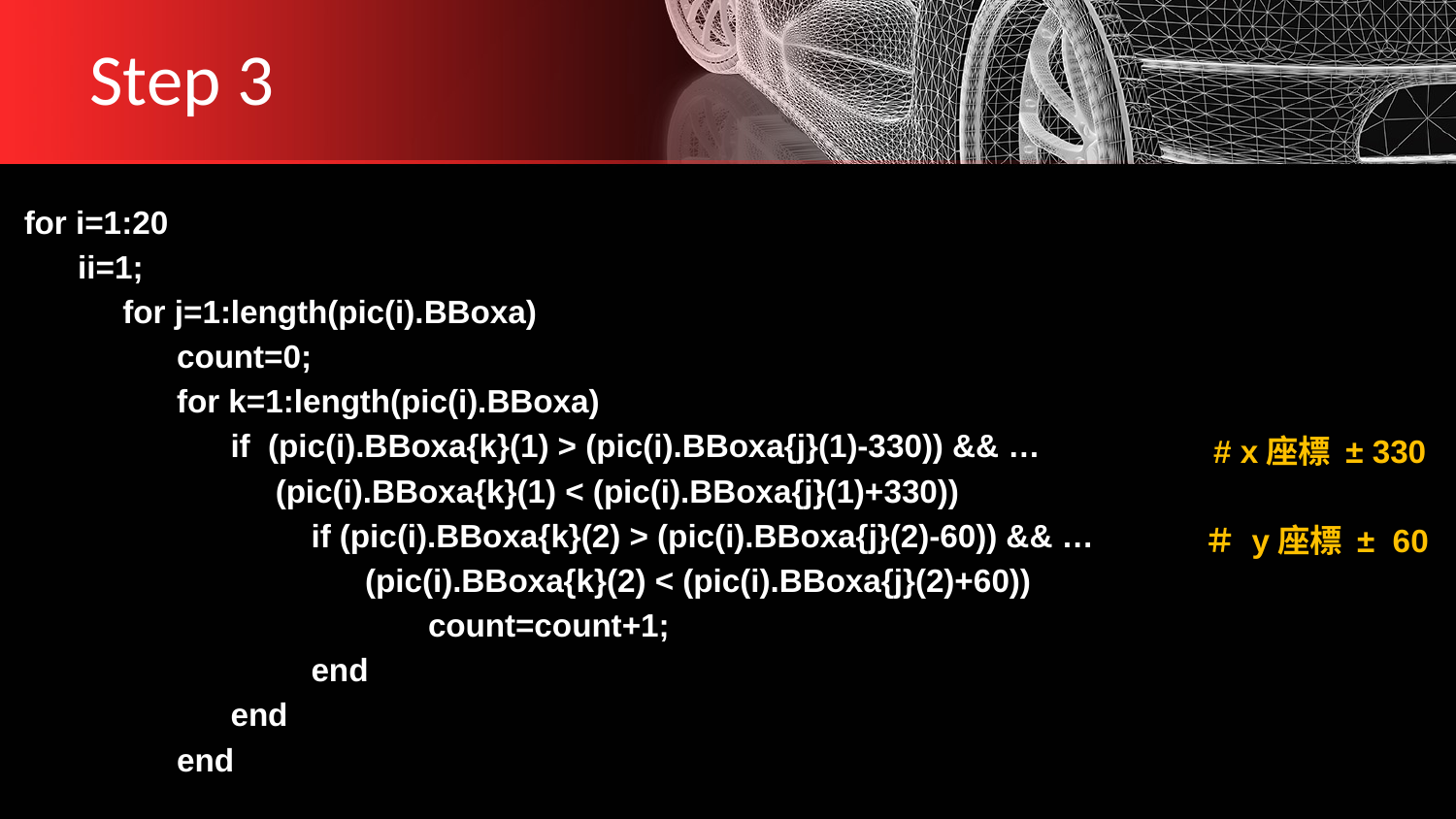

# Step 3

for i=1:20
      ii=1;
           for j=1:length(pic(i).BBoxa)
                 count=0;
                 for k=1:length(pic(i).BBoxa)
                       if  (pic(i).BBoxa{k}(1) > (pic(i).BBoxa{j}(1)-330)) && …
                            (pic(i).BBoxa{k}(1) < (pic(i).BBoxa{j}(1)+330))
                                if (pic(i).BBoxa{k}(2) > (pic(i).BBoxa{j}(2)-60)) && …
                                      (pic(i).BBoxa{k}(2) < (pic(i).BBoxa{j}(2)+60))
                                             count=count+1;
                                end
                       end
                 end

 # x座標 ± 330

＃ y座標 ±  60